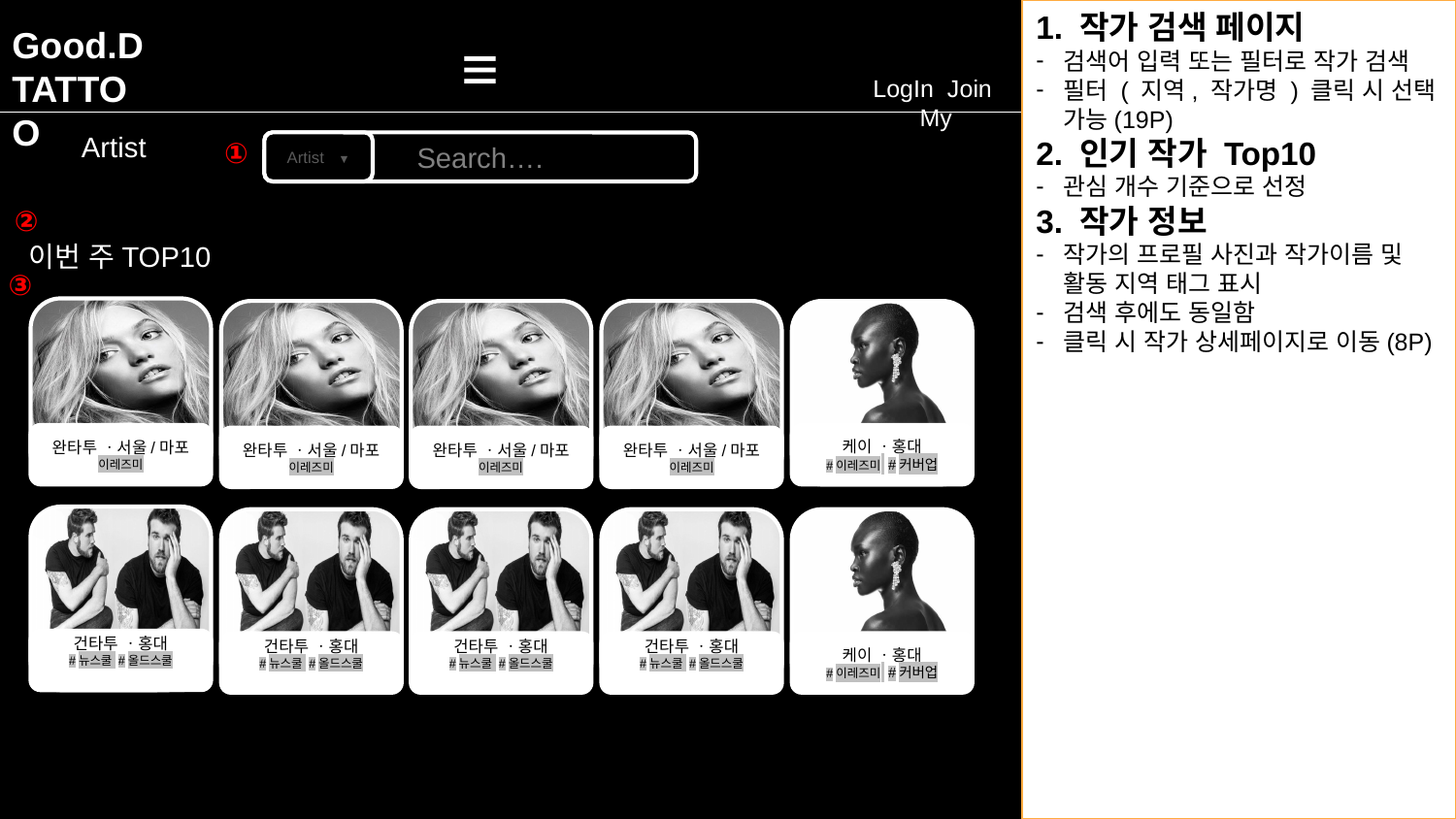

1. 작가 검색 페이지
검색어 입력 또는 필터로 작가 검색
필터 ( 지역, 작가명 ) 클릭 시 선택 가능(19P)
2. 인기 작가 Top10
관심 개수 기준으로 선정
3. 작가 정보
작가의 프로필 사진과 작가이름 및 활동 지역 태그 표시
검색 후에도 동일함
클릭 시 작가 상세페이지로 이동(8P)
Good.D
TATTOO
≡
LogIn  Join  My
Artist
①
Search….
Artist   ▼

이번 주TOP10
②
③

완타투 ㆍ서울/마포
이레즈미

완타투 ㆍ서울/마포
이레즈미

완타투 ㆍ서울/마포
이레즈미

완타투 ㆍ서울/마포
이레즈미

케이 ㆍ홍대
#이레즈미 #커버업

건타투 ㆍ홍대
#뉴스쿨 #올드스쿨

건타투 ㆍ홍대
#뉴스쿨 #올드스쿨

건타투 ㆍ홍대
#뉴스쿨 #올드스쿨

건타투 ㆍ홍대
#뉴스쿨 #올드스쿨

케이 ㆍ홍대
#이레즈미 #커버업